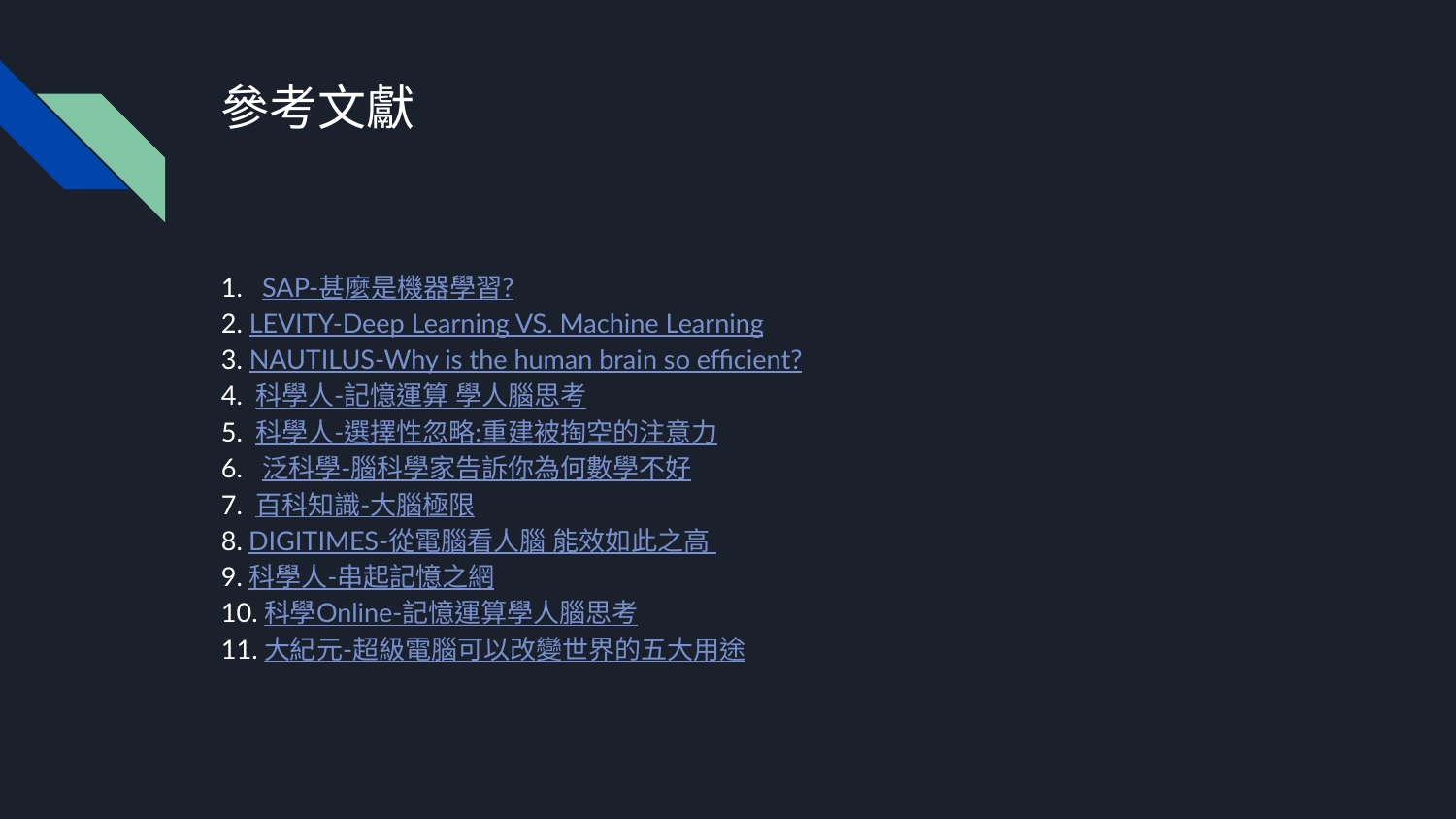

# 參考文獻

1.  SAP-甚麼是機器學習?
2. LEVITY-Deep Learning VS. Machine Learning
3. NAUTILUS-Why is the human brain so efficient?
4. 科學人-記憶運算 學人腦思考
5. 科學人-選擇性忽略:重建被掏空的注意力
6.  泛科學-腦科學家告訴你為何數學不好
7. 百科知識-大腦極限
8.DIGITIMES-從電腦看人腦 能效如此之高
9.科學人-串起記憶之網
10.科學Online-記憶運算學人腦思考
11.大紀元-超級電腦可以改變世界的五大用途